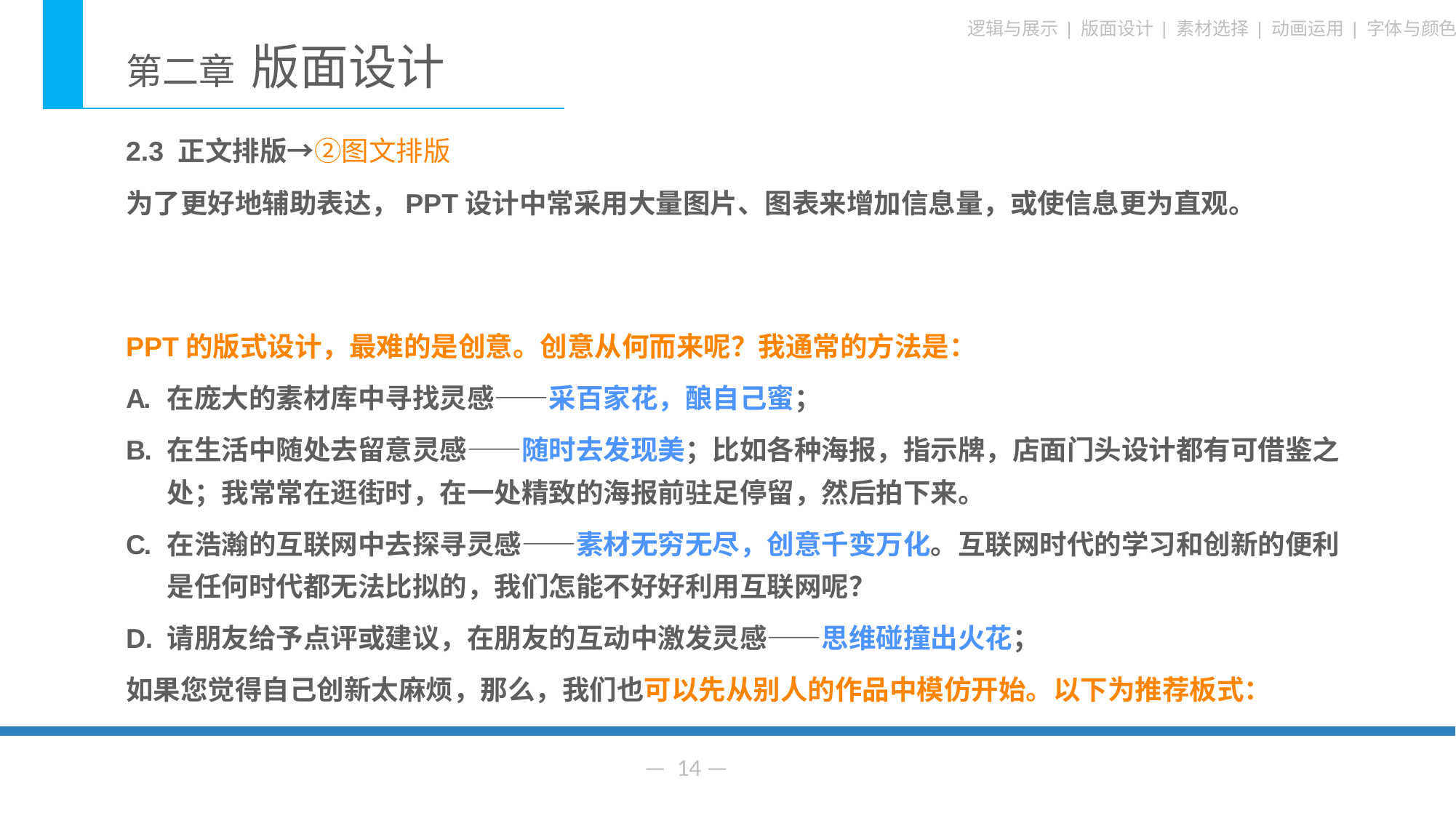

2.3 正文排版→②图文排版
为了更好地辅助表达，PPT设计中常采用大量图片、图表来增加信息量，或使信息更为直观。
PPT的版式设计，最难的是创意。创意从何而来呢？我通常的方法是：
在庞大的素材库中寻找灵感——采百家花，酿自己蜜；
在生活中随处去留意灵感——随时去发现美；比如各种海报，指示牌，店面门头设计都有可借鉴之处；我常常在逛街时，在一处精致的海报前驻足停留，然后拍下来。
在浩瀚的互联网中去探寻灵感——素材无穷无尽，创意千变万化。互联网时代的学习和创新的便利是任何时代都无法比拟的，我们怎能不好好利用互联网呢？
请朋友给予点评或建议，在朋友的互动中激发灵感——思维碰撞出火花；
如果您觉得自己创新太麻烦，那么，我们也可以先从别人的作品中模仿开始。以下为推荐板式：